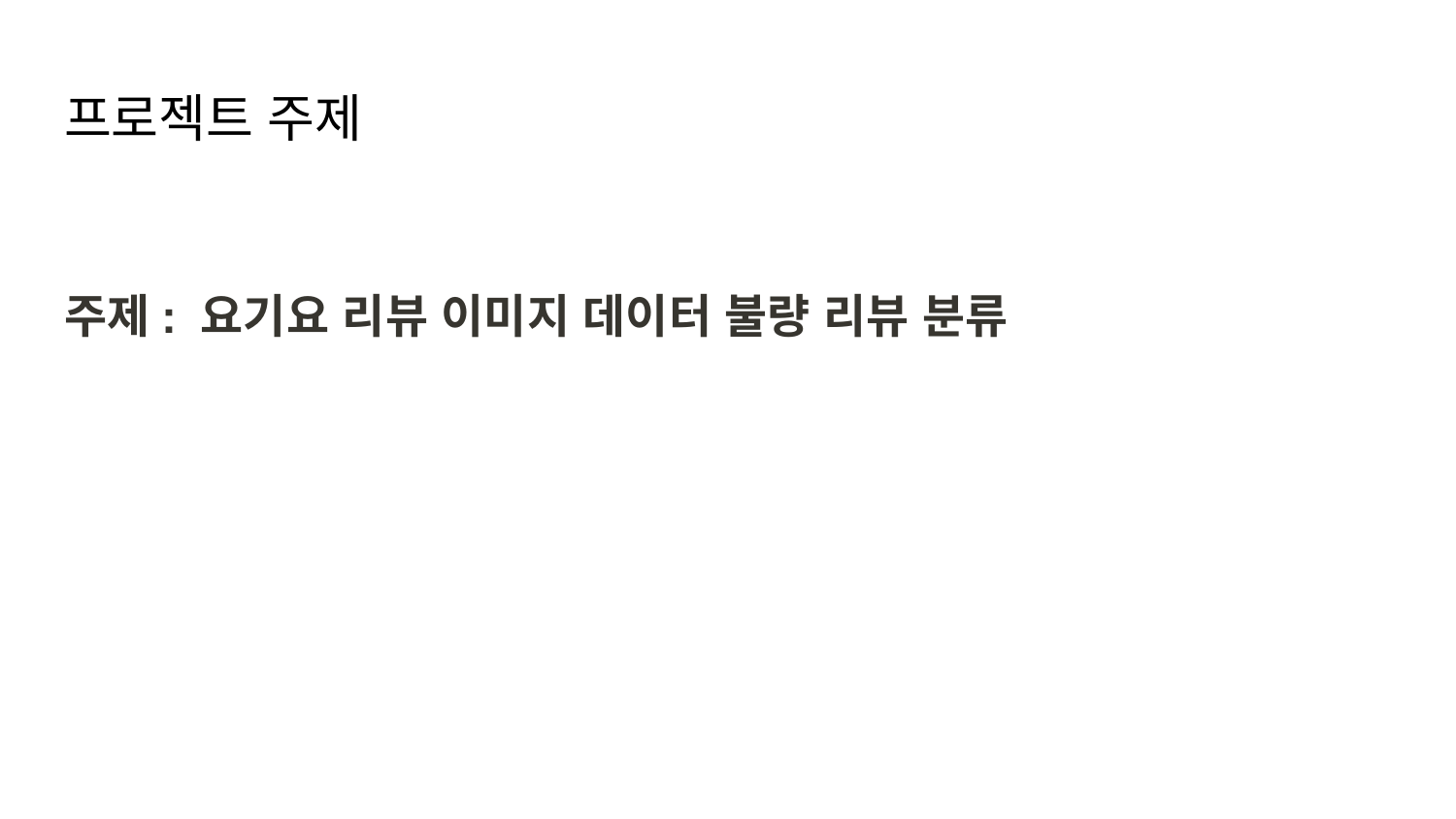

# 프로젝트 주제

주제: 요기요 리뷰 이미지 데이터 불량 리뷰 분류